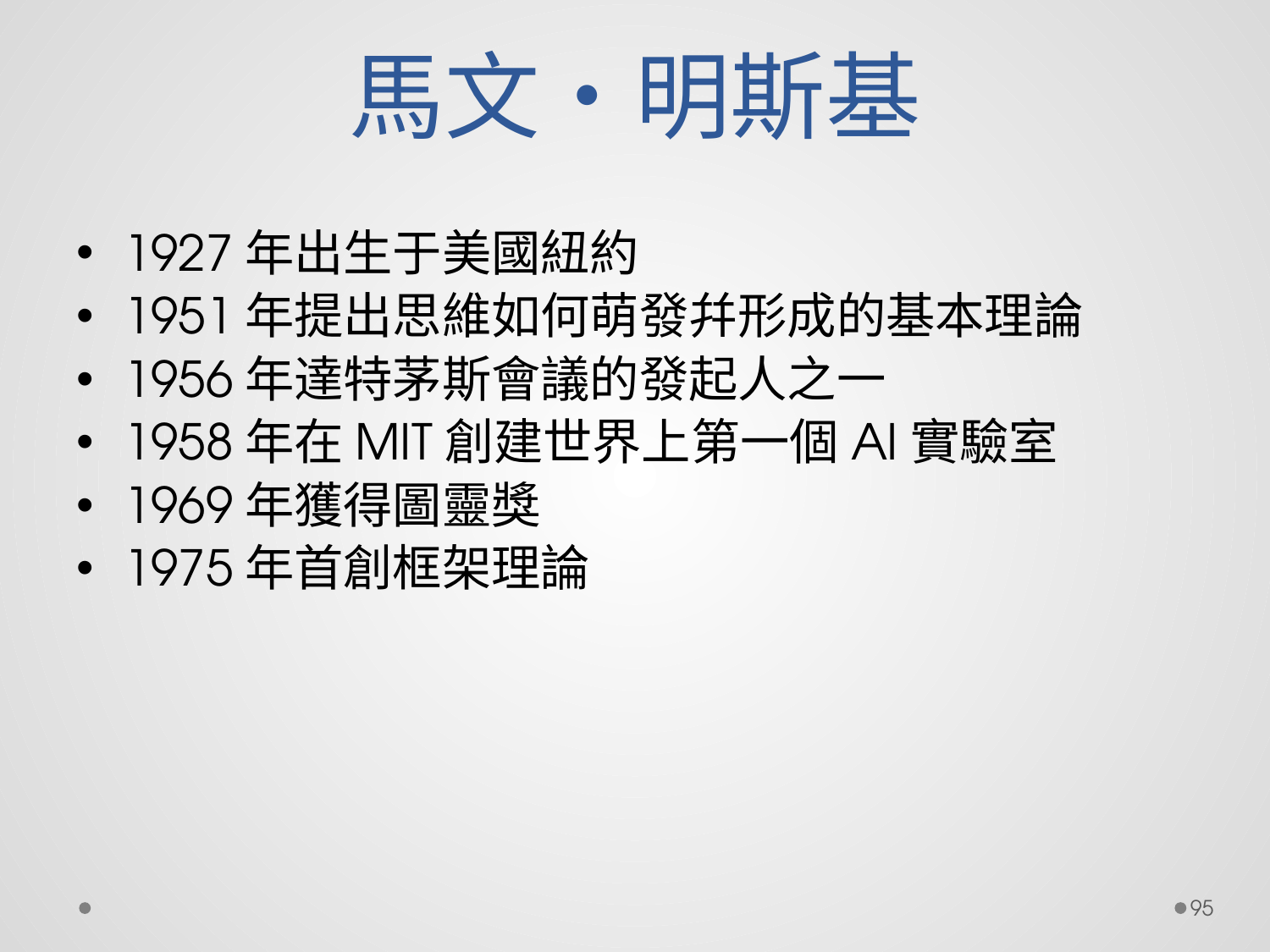

# 馬文•明斯基
1927年出生于美國紐約
1951年提出思維如何萌發幷形成的基本理論
1956年達特茅斯會議的發起人之一
1958年在MIT創建世界上第一個AI實驗室
1969年獲得圖靈獎
1975年首創框架理論
95